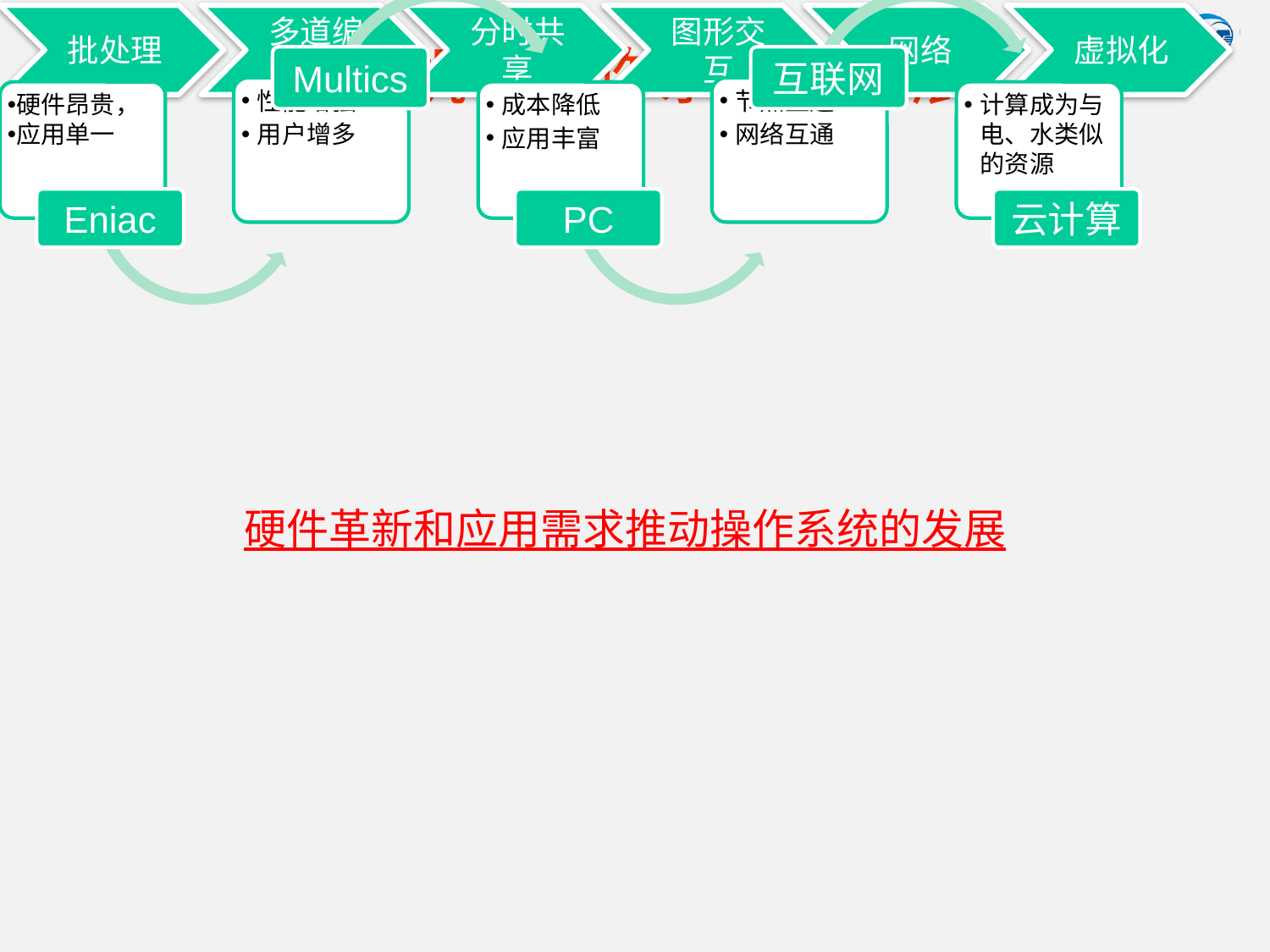

# 计算机与操作系统的发展
硬件昂贵，
应用单一
Eniac
性能增强
用户增多
Multics
成本降低
应用丰富
PC
节点互连
网络互通
互联网
计算成为与电、水类似的资源
云计算
硬件革新和应用需求推动操作系统的发展
批处理
多道编程
分时共享
图形交互
网络
虚拟化